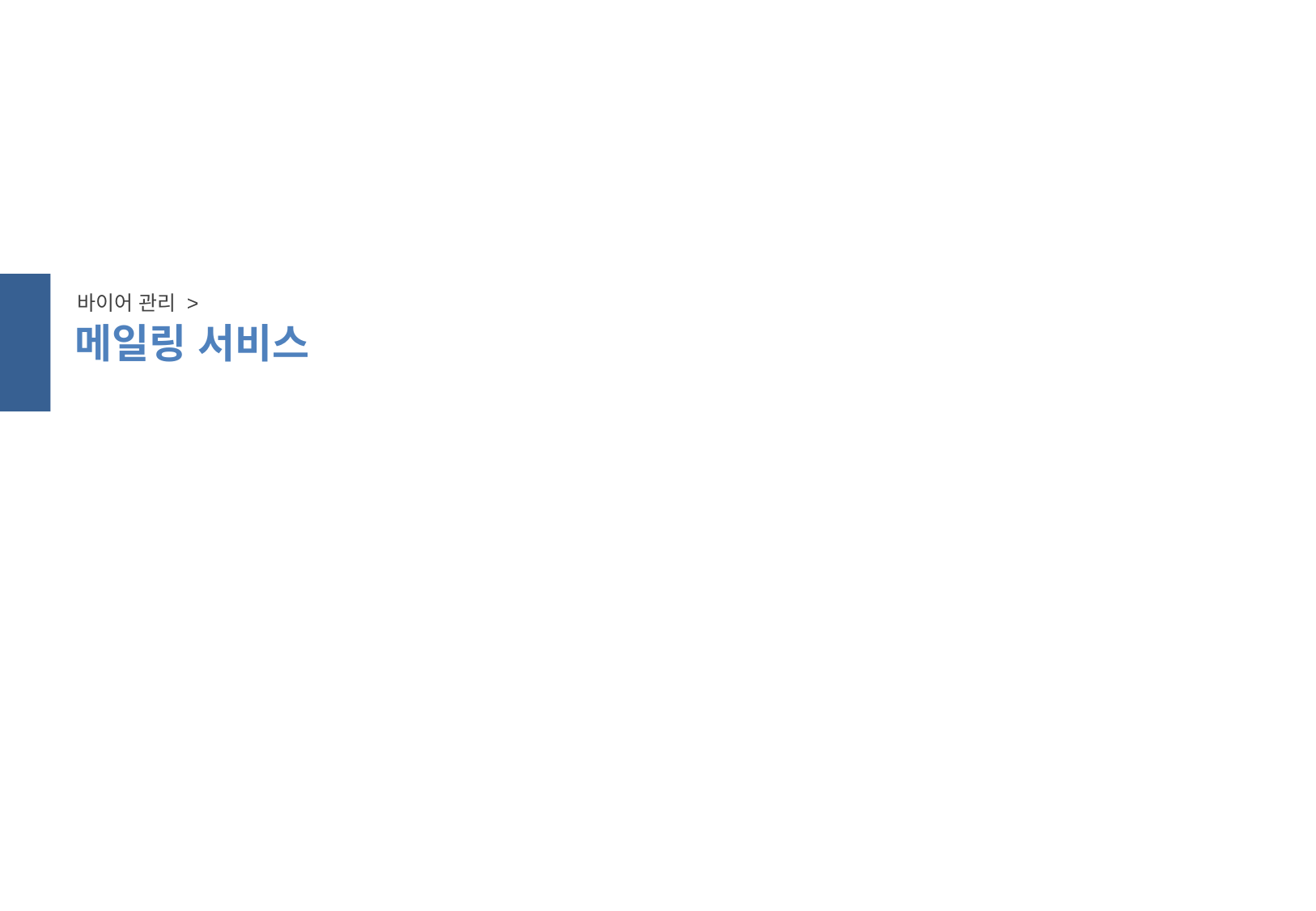

스크롤 방지

바이어 관리 >
메일링 서비스
스크롤 방지